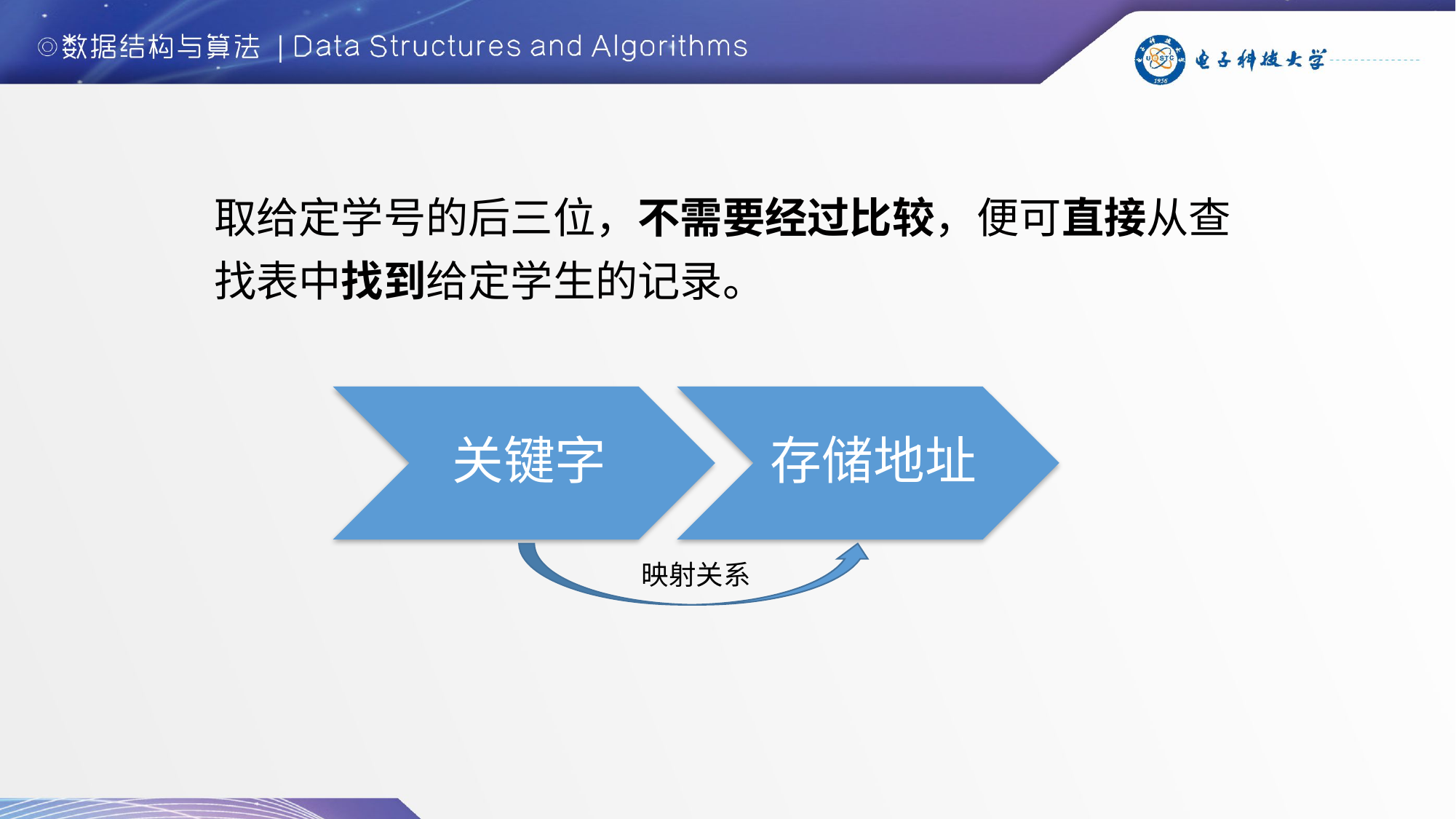

取给定学号的后三位，不需要经过比较，便可直接从查找表中找到给定学生的记录。
关键字
存储地址
映射关系